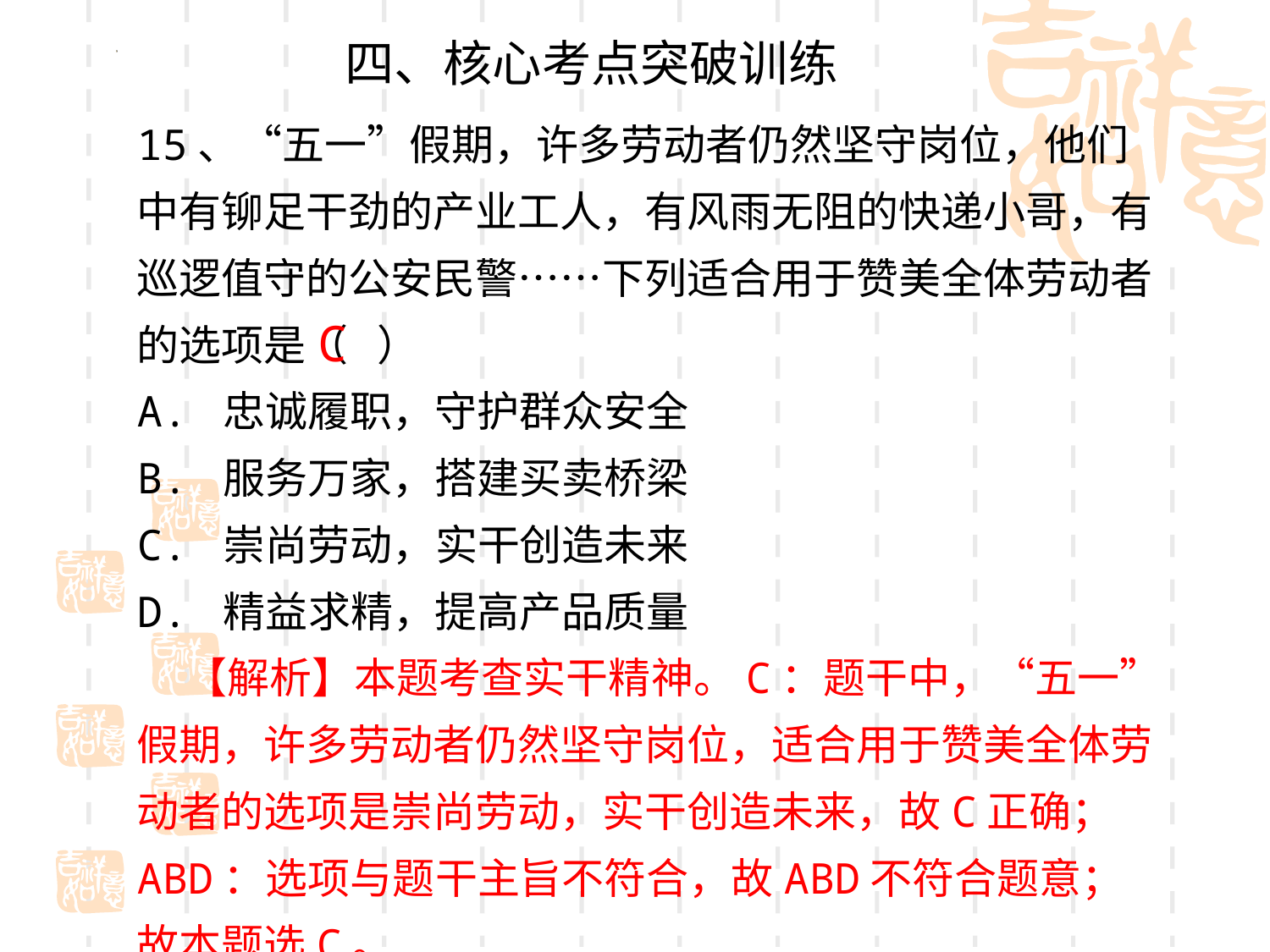

四、核心考点突破训练
15、“五一”假期，许多劳动者仍然坚守岗位，他们中有铆足干劲的产业工人，有风雨无阻的快递小哥，有巡逻值守的公安民警……下列适合用于赞美全体劳动者的选项是（   ）
A. 忠诚履职，守护群众安全
B. 服务万家，搭建买卖桥梁
C. 崇尚劳动，实干创造未来
D. 精益求精，提高产品质量
    【解析】本题考查实干精神。C：题干中，“五一”假期，许多劳动者仍然坚守岗位，适合用于赞美全体劳动者的选项是崇尚劳动，实干创造未来，故C正确；ABD：选项与题干主旨不符合，故ABD不符合题意；故本题选C。
C